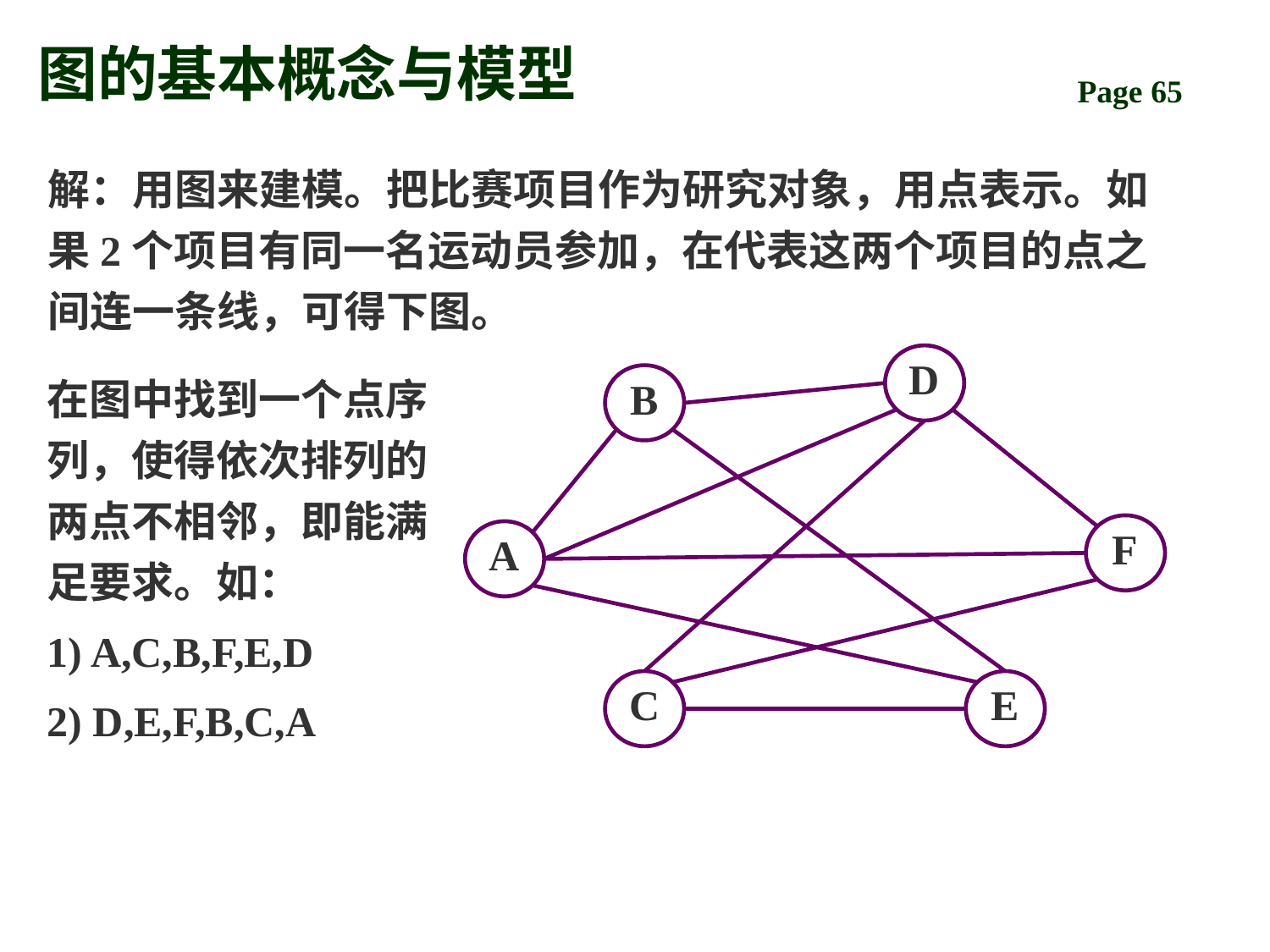

# 图的基本概念与模型
解：用图来建模。把比赛项目作为研究对象，用点表示。如果2个项目有同一名运动员参加，在代表这两个项目的点之间连一条线，可得下图。
D
B
F
A
C
E
在图中找到一个点序列，使得依次排列的两点不相邻，即能满足要求。如：
1) A,C,B,F,E,D
2) D,E,F,B,C,A